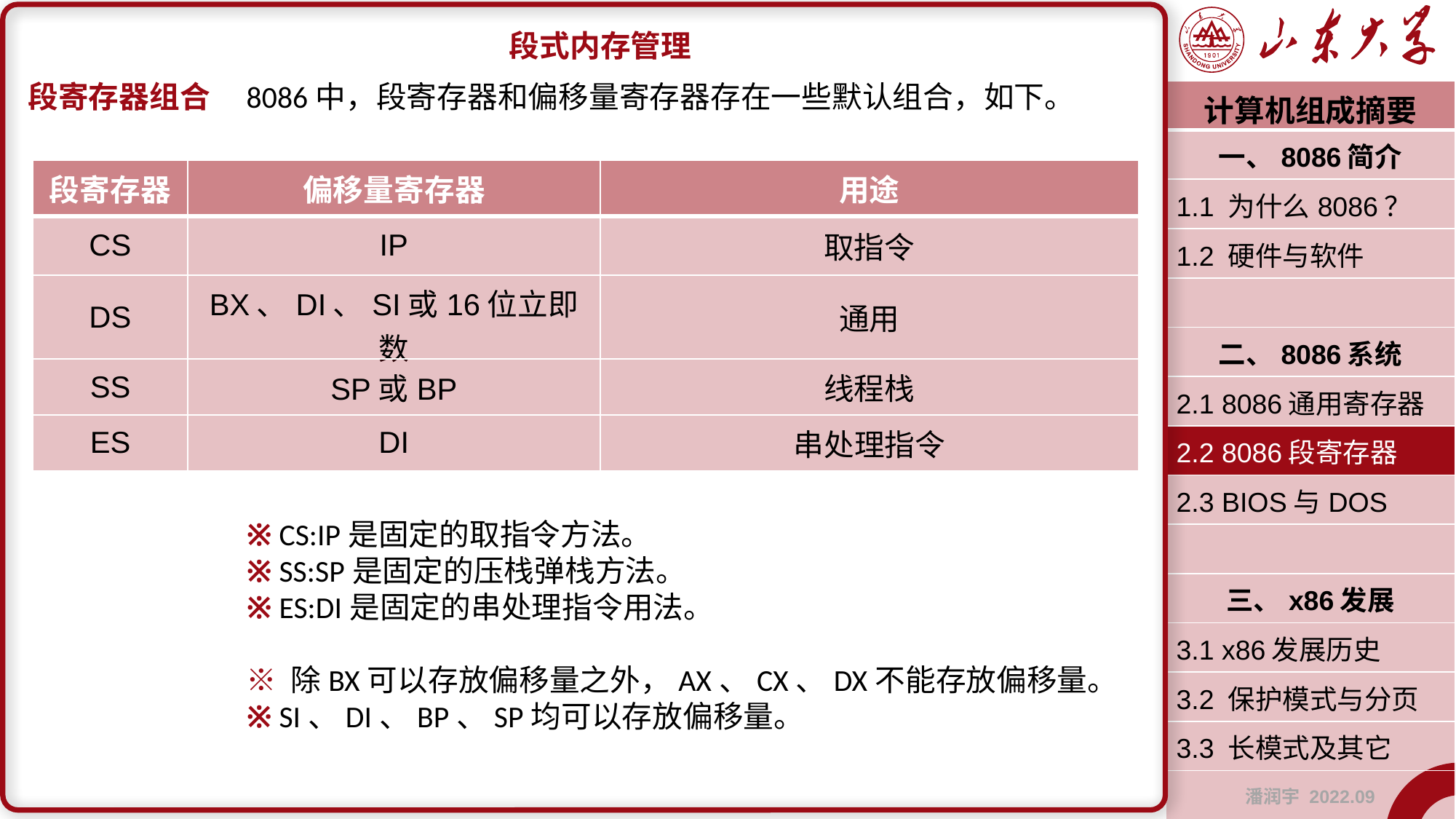

段式内存管理
段寄存器组合	8086中，段寄存器和偏移量寄存器存在一些默认组合，如下。

		※ CS:IP是固定的取指令方法。
		※ SS:SP是固定的压栈弹栈方法。
		※ ES:DI是固定的串处理指令用法。

		※ 除BX可以存放偏移量之外，AX、CX、DX不能存放偏移量。
		※ SI、DI、BP、SP均可以存放偏移量。
| 计算机组成摘要 |
| --- |
| 一、8086简介 |
| 1.1 为什么8086？ |
| 1.2 硬件与软件 |
|  |
| 二、8086系统 |
| 2.1 8086通用寄存器 |
| 2.2 8086段寄存器 |
| 2.3 BIOS与DOS |
|  |
| 三、x86发展 |
| 3.1 x86发展历史 |
| 3.2 保护模式与分页 |
| 3.3 长模式及其它 |
| 潘润宇 2022.09 |
| 段寄存器 | 偏移量寄存器 | 用途 |
| --- | --- | --- |
| CS | IP | 取指令 |
| DS | BX、DI、SI或16位立即数 | 通用 |
| SS | SP或BP | 线程栈 |
| ES | DI | 串处理指令 |